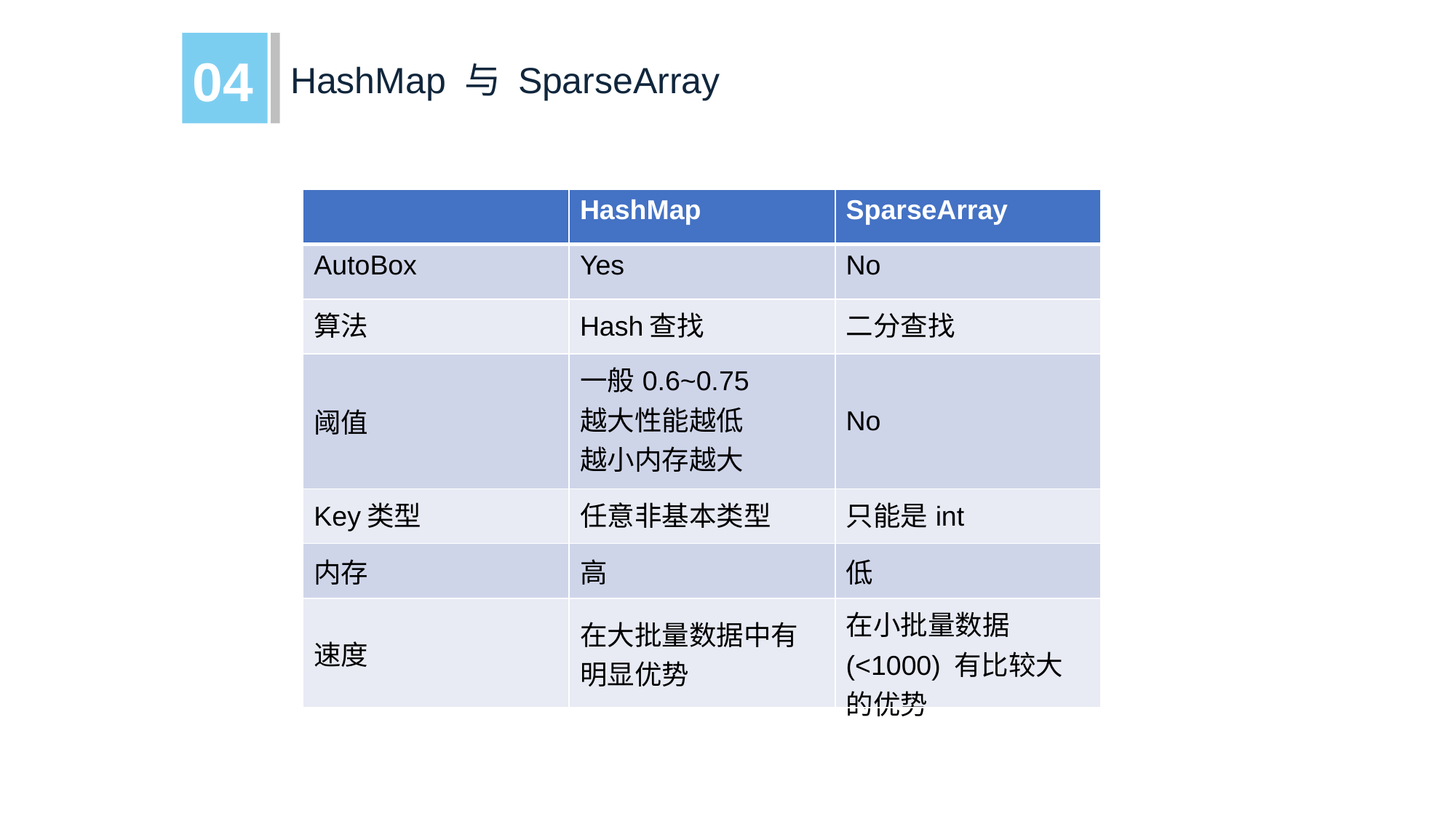

04
HashMap 与 SparseArray
|  | HashMap | SparseArray |
| --- | --- | --- |
| AutoBox | Yes | No |
| 算法 | Hash查找 | 二分查找 |
| 阈值 | 一般0.6~0.75 越大性能越低 越小内存越大 | No |
| Key类型 | 任意非基本类型 | 只能是int |
| 内存 | 高 | 低 |
| 速度 | 在大批量数据中有明显优势 | 在小批量数据(<1000) 有比较大的优势 |